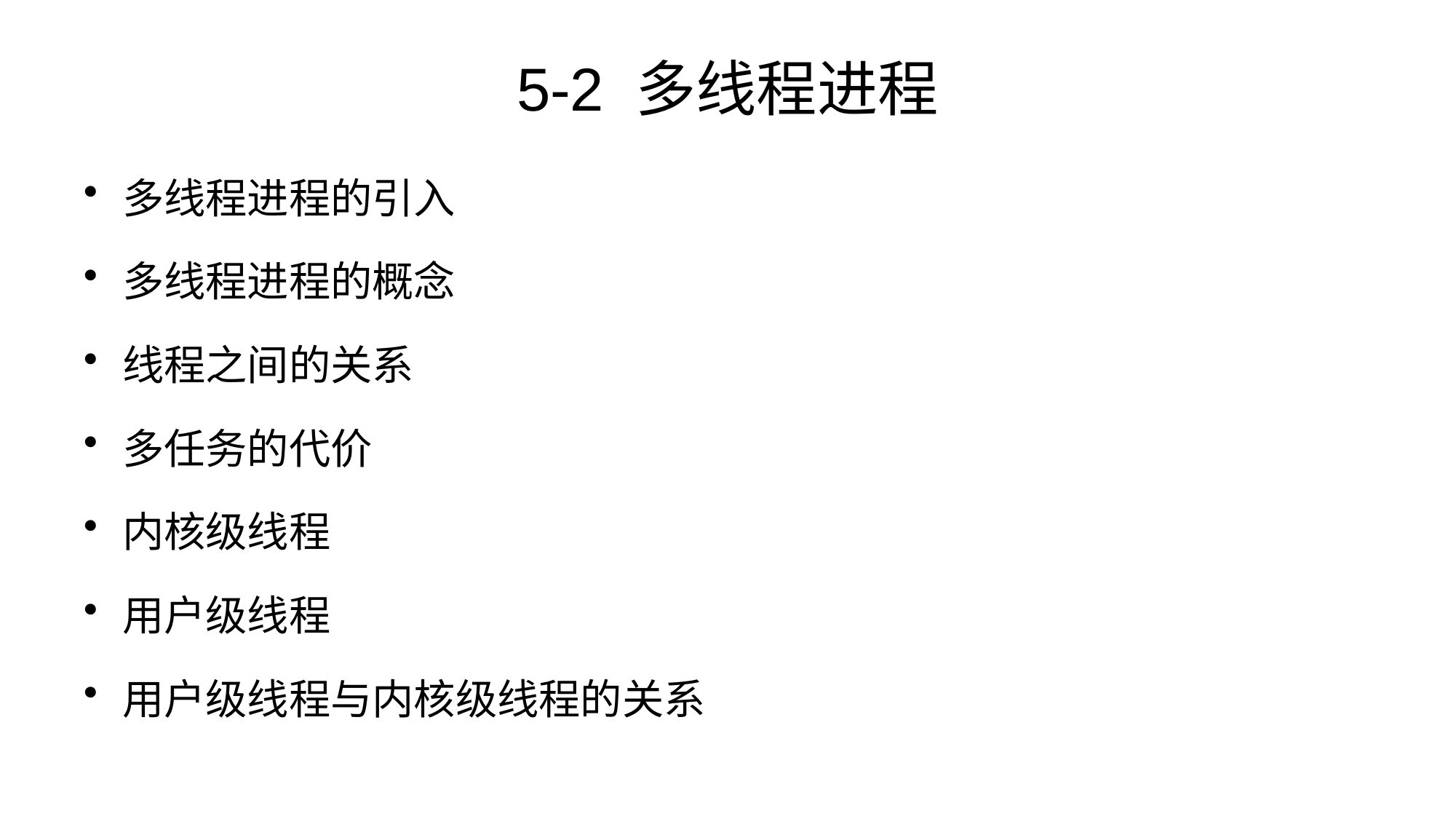

# 5-2 多线程进程
多线程进程的引入
多线程进程的概念
线程之间的关系
多任务的代价
内核级线程
用户级线程
用户级线程与内核级线程的关系